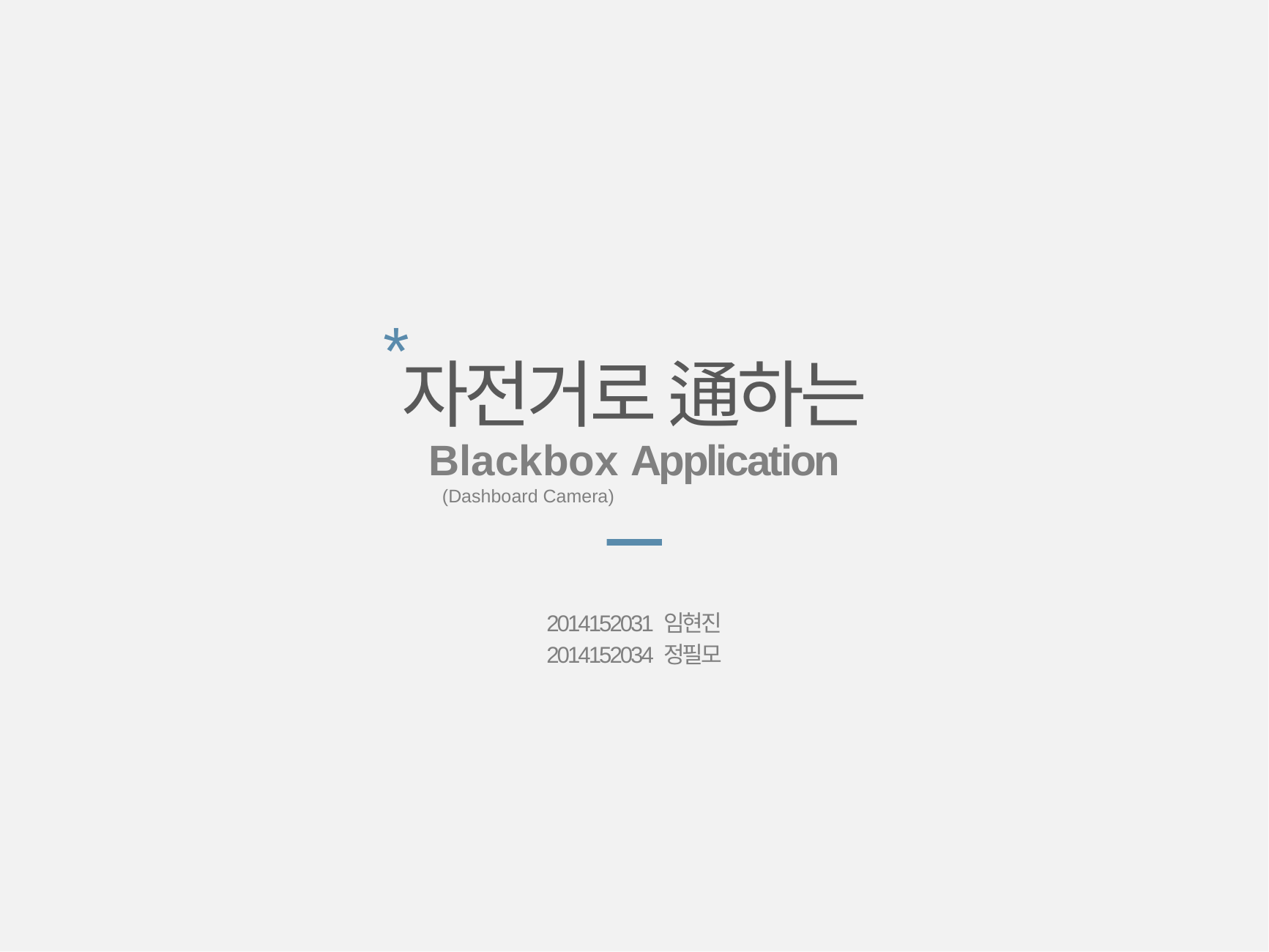

*
자전거로 通하는
Blackbox Application
(Dashboard Camera)
2014152031 임현진
2014152034 정필모